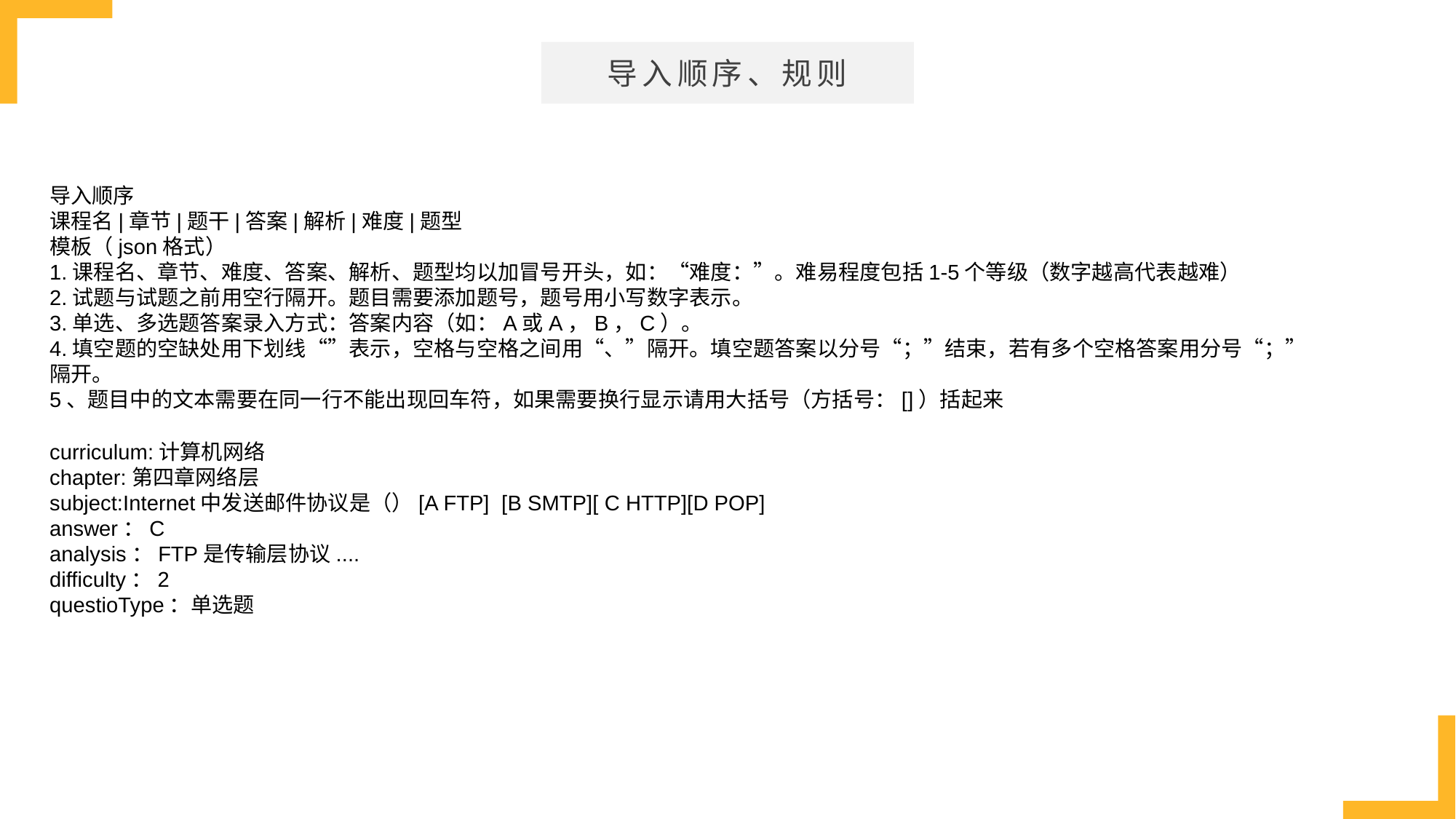

导入顺序、规则
导入顺序
课程名|章节|题干|答案|解析|难度|题型
模板（json格式）
1.课程名、章节、难度、答案、解析、题型均以加冒号开头，如：“难度：”。难易程度包括1-5个等级（数字越高代表越难）
2.试题与试题之前用空行隔开。题目需要添加题号，题号用小写数字表示。
3.单选、多选题答案录入方式：答案内容（如：A或A，B，C）。
4.填空题的空缺处用下划线“”表示，空格与空格之间用“、”隔开。填空题答案以分号“；”结束，若有多个空格答案用分号“；”隔开。
5、题目中的文本需要在同一行不能出现回车符，如果需要换行显示请用大括号（方括号：[]）括起来
curriculum:计算机网络
chapter:第四章网络层
subject:Internet中发送邮件协议是（）[A FTP]  [B SMTP][ C HTTP][D POP]
answer：C
analysis：FTP是传输层协议....
difficulty：2
questioType：单选题